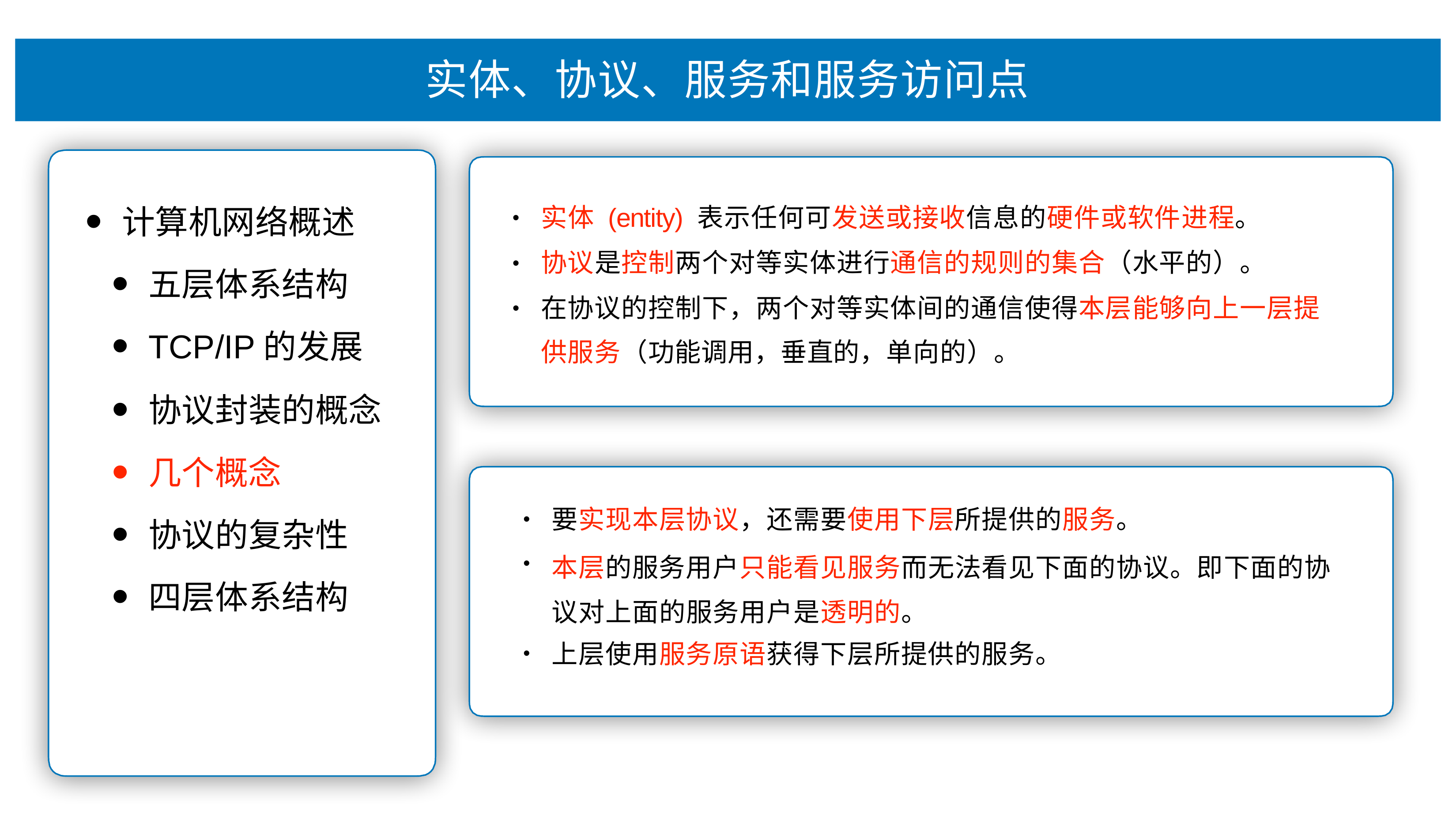

# 实体、协议、服务和服务访问点

实体 (entity) 表示任何可发送或接收信息的硬件或软件进程。 协议是控制两个对等实体进⾏通信的规则的集合（⽔平的）。
在协议的控制下，两个对等实体间的通信使得本层能够向上⼀层提 供服务（功能调⽤，垂直的，单向的）。
计算机⽹络概述
五层体系结构
TCP/IP的发展
协议封装的概念
⼏个概念
协议的复杂性
四层体系结构
•
•
•

要实现本层协议，还需要使⽤下层所提供的服务。
本层的服务⽤户只能看⻅服务⽽⽆法看⻅下⾯的协议。即下⾯的协 议对上⾯的服务⽤户是透明的。
上层使⽤服务原语获得下层所提供的服务。
•
•
•